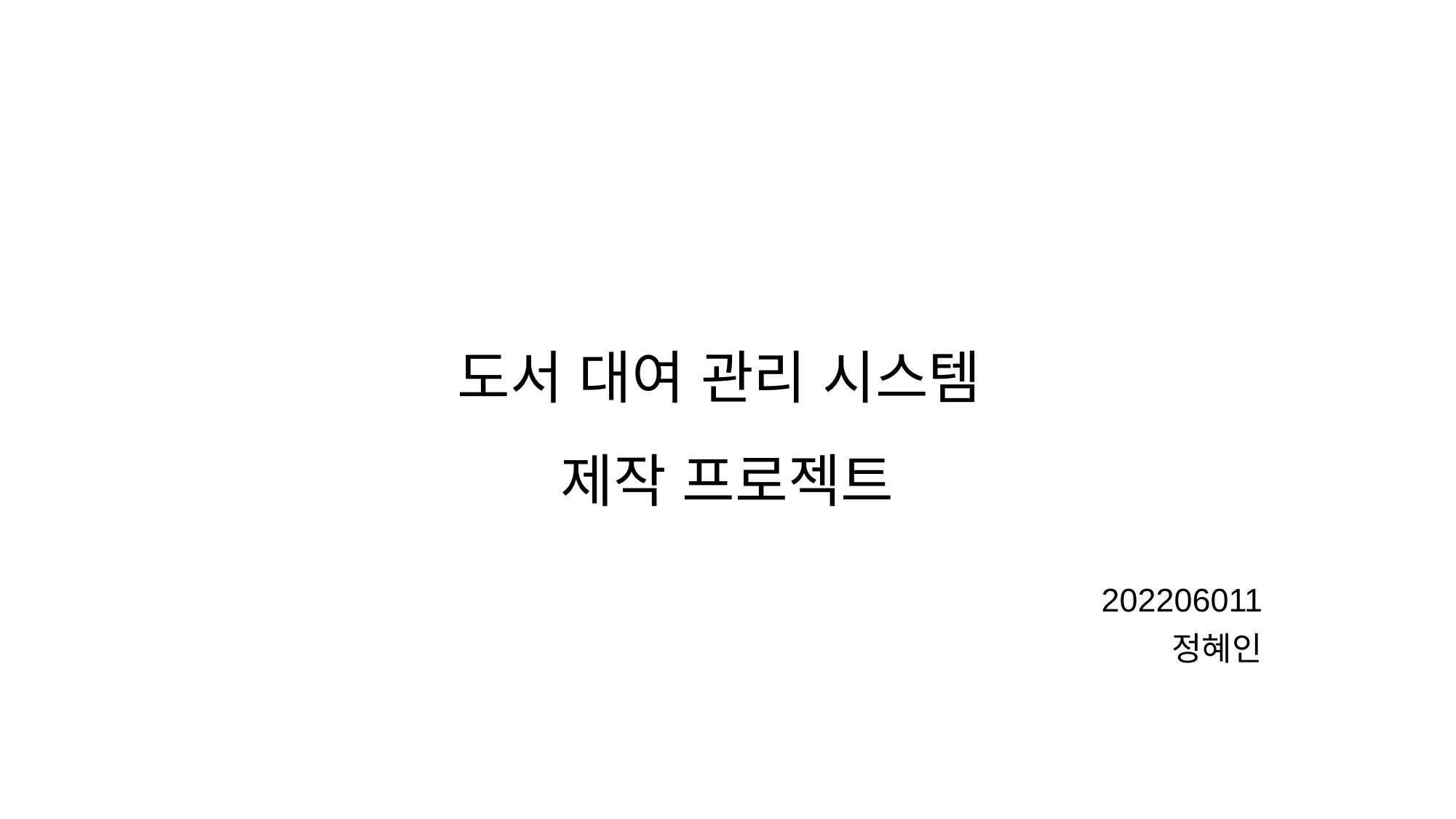

# 도서 대여 관리 시스템 제작 프로젝트

202206011
정혜인